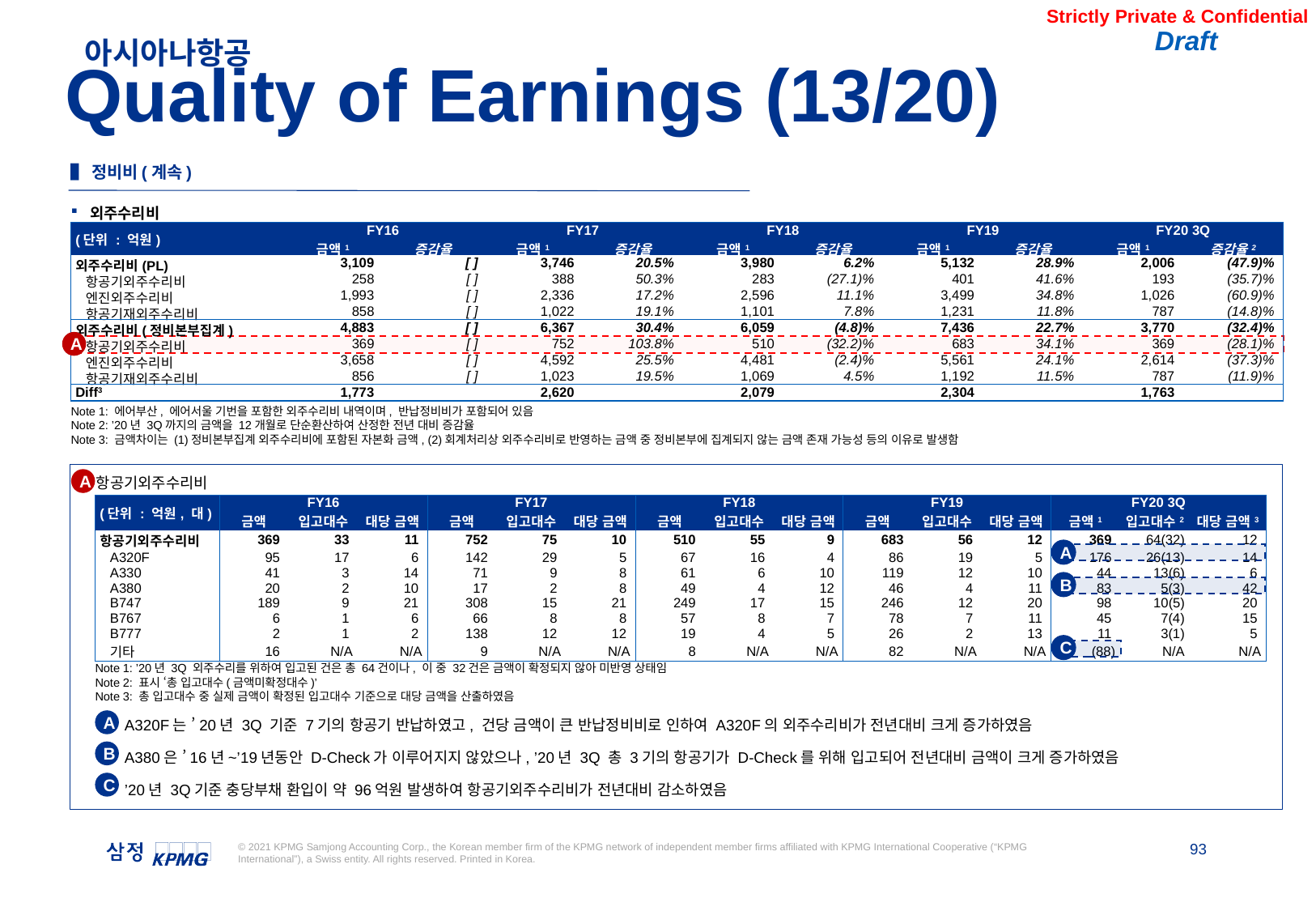

아시아나항공
Quality of Earnings (13/20)
▌정비비(계속)

외주수리비
| (단위 : 억원) | FY16 |  | FY17 |  | FY18 |  | FY19 |  | FY20 3Q |  |
| --- | --- | --- | --- | --- | --- | --- | --- | --- | --- | --- |
|  | 금액1 | 증감율 | 금액1 | 증감율 | 금액1 | 증감율 | 금액1 | 증감율 | 금액1 | 증감율2 |
| 외주수리비(PL) | 3,109 | [ ] | 3,746 | 20.5% | 3,980 | 6.2% | 5,132 | 28.9% | 2,006 | (47.9)% |
| 항공기외주수리비 | 258 | [ ] | 388 | 50.3% | 283 | (27.1)% | 401 | 41.6% | 193 | (35.7)% |
| 엔진외주수리비 | 1,993 | [ ] | 2,336 | 17.2% | 2,596 | 11.1% | 3,499 | 34.8% | 1,026 | (60.9)% |
| 항공기재외주수리비 | 858 | [ ] | 1,022 | 19.1% | 1,101 | 7.8% | 1,231 | 11.8% | 787 | (14.8)% |
| 외주수리비(정비본부집계) | 4,883 | [ ] | 6,367 | 30.4% | 6,059 | (4.8)% | 7,436 | 22.7% | 3,770 | (32.4)% |
| 항공기외주수리비 | 369 | [ ] | 752 | 103.8% | 510 | (32.2)% | 683 | 34.1% | 369 | (28.1)% |
| 엔진외주수리비 | 3,658 | [ ] | 4,592 | 25.5% | 4,481 | (2.4)% | 5,561 | 24.1% | 2,614 | (37.3)% |
| 항공기재외주수리비 | 856 | [ ] | 1,023 | 19.5% | 1,069 | 4.5% | 1,192 | 11.5% | 787 | (11.9)% |
| Diff3 | 1,773 |  | 2,620 |  | 2,079 |  | 2,304 |  | 1,763 |  |
A

Note 1: 에어부산, 에어서울 기번을 포함한 외주수리비 내역이며, 반납정비비가 포함되어 있음
Note 2: ’20년 3Q까지의 금액을 12개월로 단순환산하여 산정한 전년 대비 증감율
Note 3: 금액차이는 (1)정비본부집계 외주수리비에 포함된 자본화 금액, (2)회계처리상 외주수리비로 반영하는 금액 중 정비본부에 집계되지 않는 금액 존재 가능성 등의 이유로 발생함
항공기외주수리비

A320F는 ’20년 3Q 기준 7기의 항공기 반납하였고, 건당 금액이 큰 반납정비비로 인하여 A320F의 외주수리비가 전년대비 크게 증가하였음
A380은 ’16년~’19년동안 D-Check가 이루어지지 않았으나, ’20년 3Q 총 3기의 항공기가 D-Check를 위해 입고되어 전년대비 금액이 크게 증가하였음
’20년 3Q기준 충당부채 환입이 약 96억원 발생하여 항공기외주수리비가 전년대비 감소하였음

A
| (단위 : 억원, 대) | FY16 |  |  | FY17 |  |  | FY18 |  |  | FY19 |  |  | FY20 3Q |  |  |
| --- | --- | --- | --- | --- | --- | --- | --- | --- | --- | --- | --- | --- | --- | --- | --- |
|  | 금액 | 입고대수 | 대당 금액 | 금액 | 입고대수 | 대당 금액 | 금액 | 입고대수 | 대당 금액 | 금액 | 입고대수 | 대당 금액 | 금액1 | 입고대수2 | 대당 금액3 |
| 항공기외주수리비 | 369 | 33 | 11 | 752 | 75 | 10 | 510 | 55 | 9 | 683 | 56 | 12 | 369 | 64(32) | 12 |
| A320F | 95 | 17 | 6 | 142 | 29 | 5 | 67 | 16 | 4 | 86 | 19 | 5 | 176 | 26(13) | 14 |
| A330 | 41 | 3 | 14 | 71 | 9 | 8 | 61 | 6 | 10 | 119 | 12 | 10 | 44 | 13(6) | 6 |
| A380 | 20 | 2 | 10 | 17 | 2 | 8 | 49 | 4 | 12 | 46 | 4 | 11 | 83 | 5(3) | 42 |
| B747 | 189 | 9 | 21 | 308 | 15 | 21 | 249 | 17 | 15 | 246 | 12 | 20 | 98 | 10(5) | 20 |
| B767 | 6 | 1 | 6 | 66 | 8 | 8 | 57 | 8 | 7 | 78 | 7 | 11 | 45 | 7(4) | 15 |
| B777 | 2 | 1 | 2 | 138 | 12 | 12 | 19 | 4 | 5 | 26 | 2 | 13 | 11 | 3(1) | 5 |
| 기타 | 16 | N/A | N/A | 9 | N/A | N/A | 8 | N/A | N/A | 82 | N/A | N/A | (88) | N/A | N/A |
A

B

C

Note 1: ’20년 3Q 외주수리를 위하여 입고된 건은 총 64건이나, 이 중 32건은 금액이 확정되지 않아 미반영 상태임
Note 2: 표시 ‘총 입고대수(금액미확정대수)’
Note 3: 총 입고대수 중 실제 금액이 확정된 입고대수 기준으로 대당 금액을 산출하였음
A
B
C